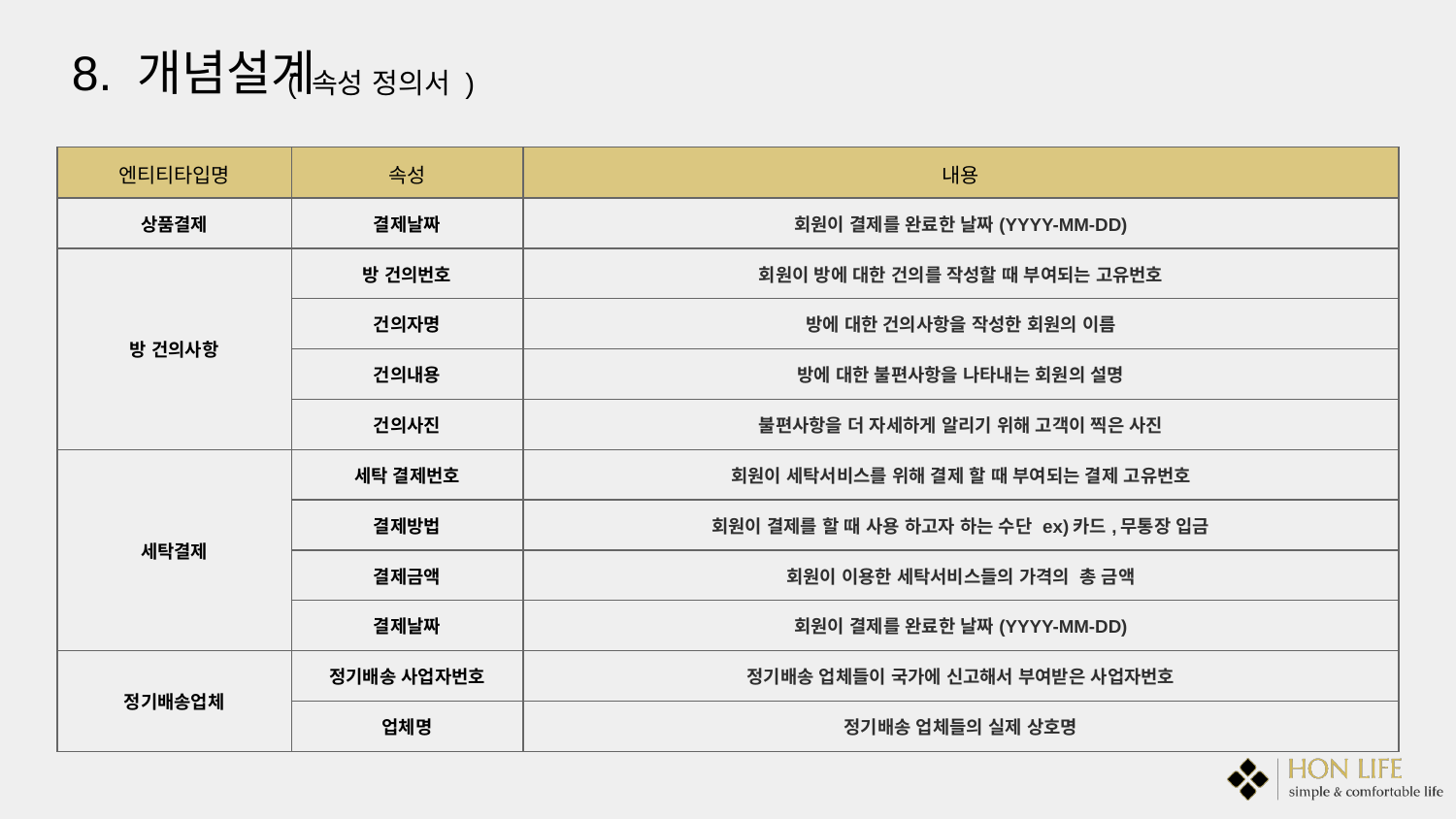

8. 개념설계
( 속성 정의서 )

| 엔티티타입명 | 속성 | 내용 |  |  |
| --- | --- | --- | --- | --- |
| 상품결제 | 결제날짜 | 회원이 결제를 완료한 날짜(YYYY-MM-DD) |  |  |
| 방 건의사항 | 방 건의번호 | 회원이 방에 대한 건의를 작성할 때 부여되는 고유번호 |  |  |
|  | 건의자명 | 방에 대한 건의사항을 작성한 회원의 이름 |  |  |
|  | 건의내용 | 방에 대한 불편사항을 나타내는 회원의 설명 |  |  |
|  | 건의사진 | 불편사항을 더 자세하게 알리기 위해 고객이 찍은 사진 |  |  |
| 세탁결제 | 세탁 결제번호 | 회원이 세탁서비스를 위해 결제 할 때 부여되는 결제 고유번호 |  |  |
|  | 결제방법 | 회원이 결제를 할 때 사용 하고자 하는 수단 ex)카드,무통장 입금 |  |  |
|  | 결제금액 | 회원이 이용한 세탁서비스들의 가격의 총 금액 |  |  |
|  | 결제날짜 | 회원이 결제를 완료한 날짜(YYYY-MM-DD) |  |  |
| 정기배송업체 | 정기배송 사업자번호 | 정기배송 업체들이 국가에 신고해서 부여받은 사업자번호 |  |  |
|  | 업체명 | 정기배송 업체들의 실제 상호명 |  |  |